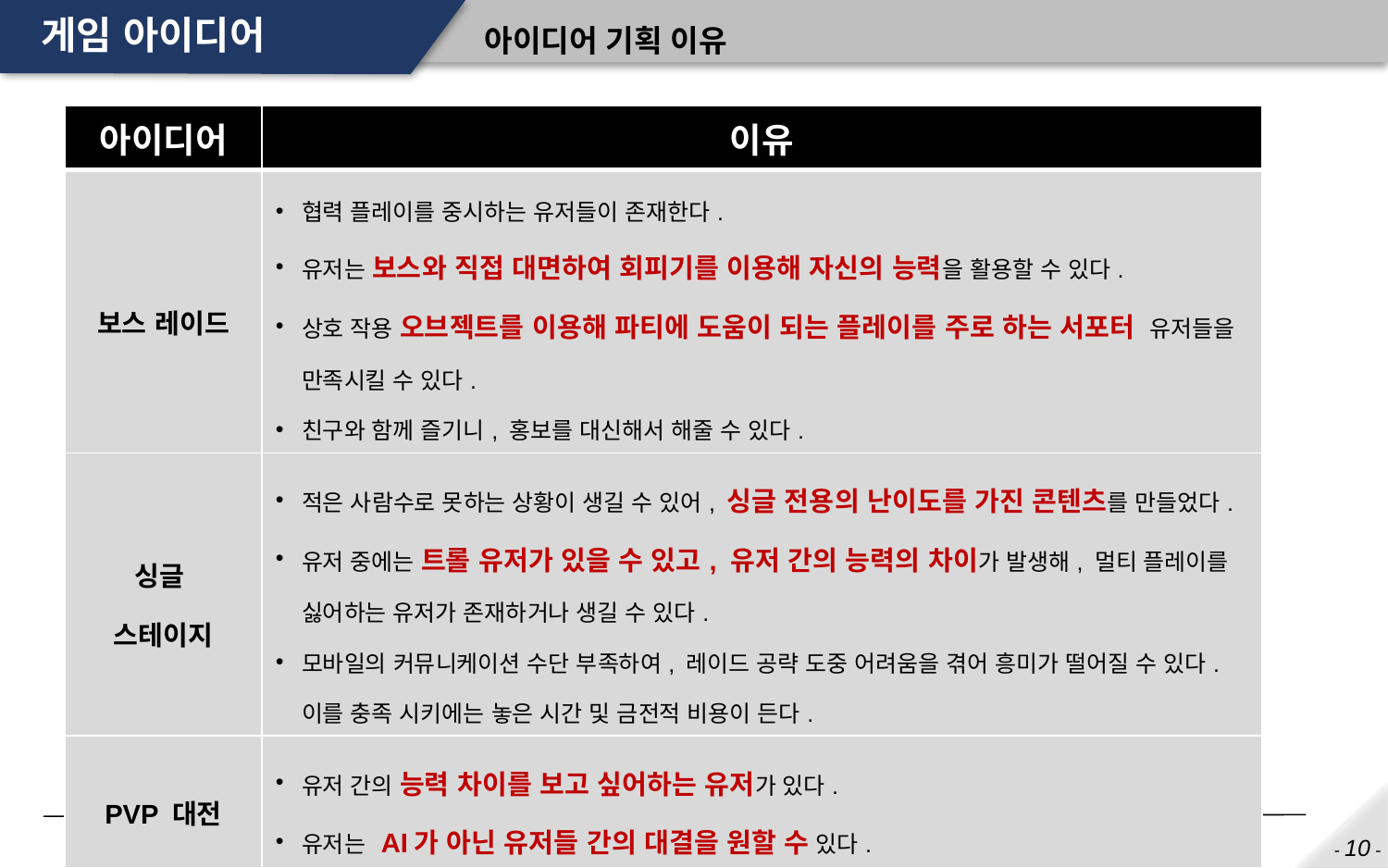

# 게임 아이디어
아이디어 기획 이유
| 아이디어 | 이유 |
| --- | --- |
| 보스 레이드 | 협력 플레이를 중시하는 유저들이 존재한다. 유저는 보스와 직접 대면하여 회피기를 이용해 자신의 능력을 활용할 수 있다. 상호 작용 오브젝트를 이용해 파티에 도움이 되는 플레이를 주로 하는 서포터 유저들을 만족시킬 수 있다. 친구와 함께 즐기니, 홍보를 대신해서 해줄 수 있다. |
| 싱글 스테이지 | 적은 사람수로 못하는 상황이 생길 수 있어, 싱글 전용의 난이도를 가진 콘텐츠를 만들었다. 유저 중에는 트롤 유저가 있을 수 있고, 유저 간의 능력의 차이가 발생해, 멀티 플레이를 싫어하는 유저가 존재하거나 생길 수 있다. 모바일의 커뮤니케이션 수단 부족하여, 레이드 공략 도중 어려움을 겪어 흥미가 떨어질 수 있다. 이를 충족 시키에는 놓은 시간 및 금전적 비용이 든다. |
| PVP 대전 | 유저 간의 능력 차이를 보고 싶어하는 유저가 있다. 유저는 AI가 아닌 유저들 간의 대결을 원할 수 있다. |